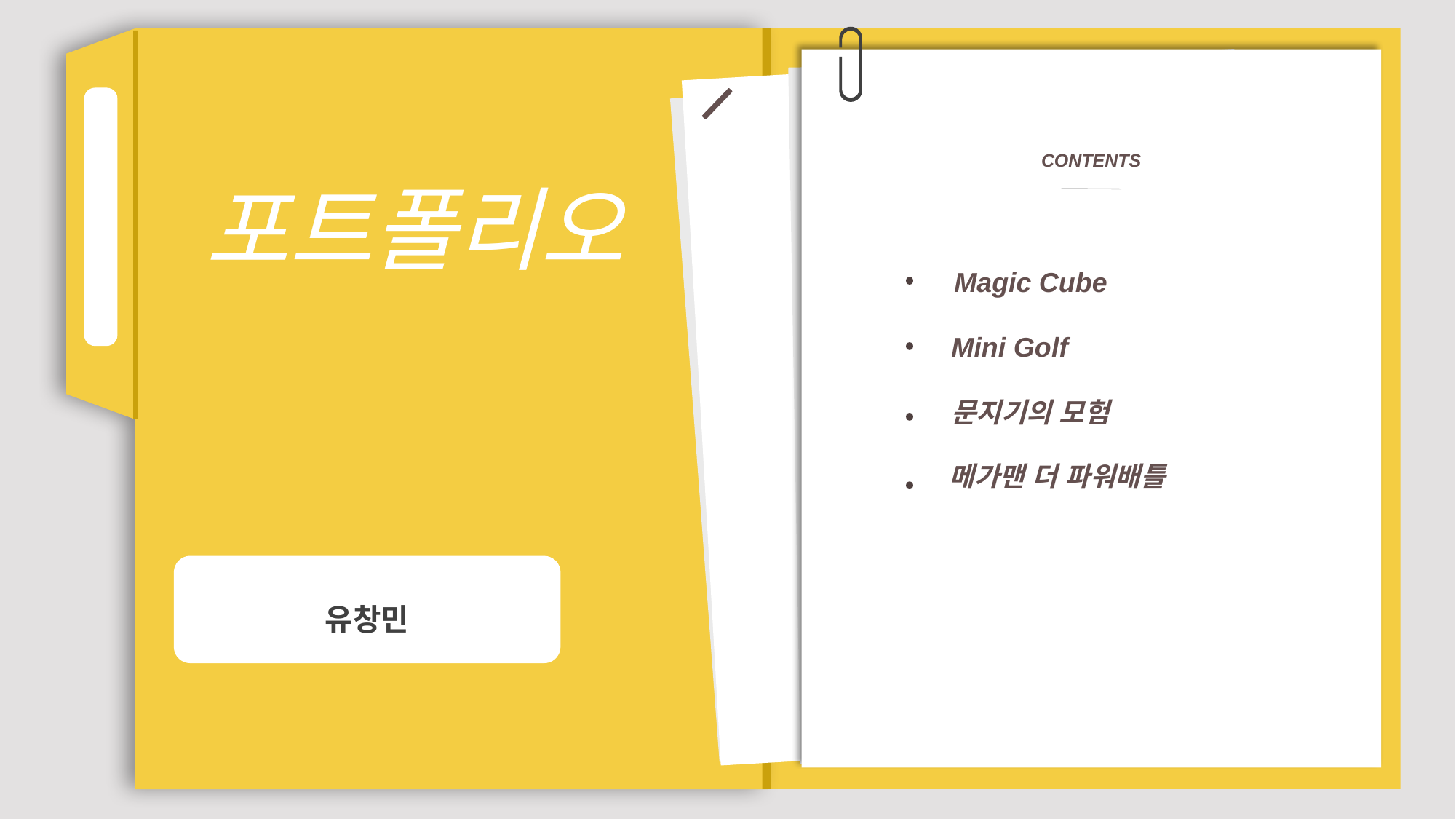

포트폴리오
CONTENTS

Magic Cube

Mini Golf

문지기의 모험

메가맨 더 파워배틀

유창민